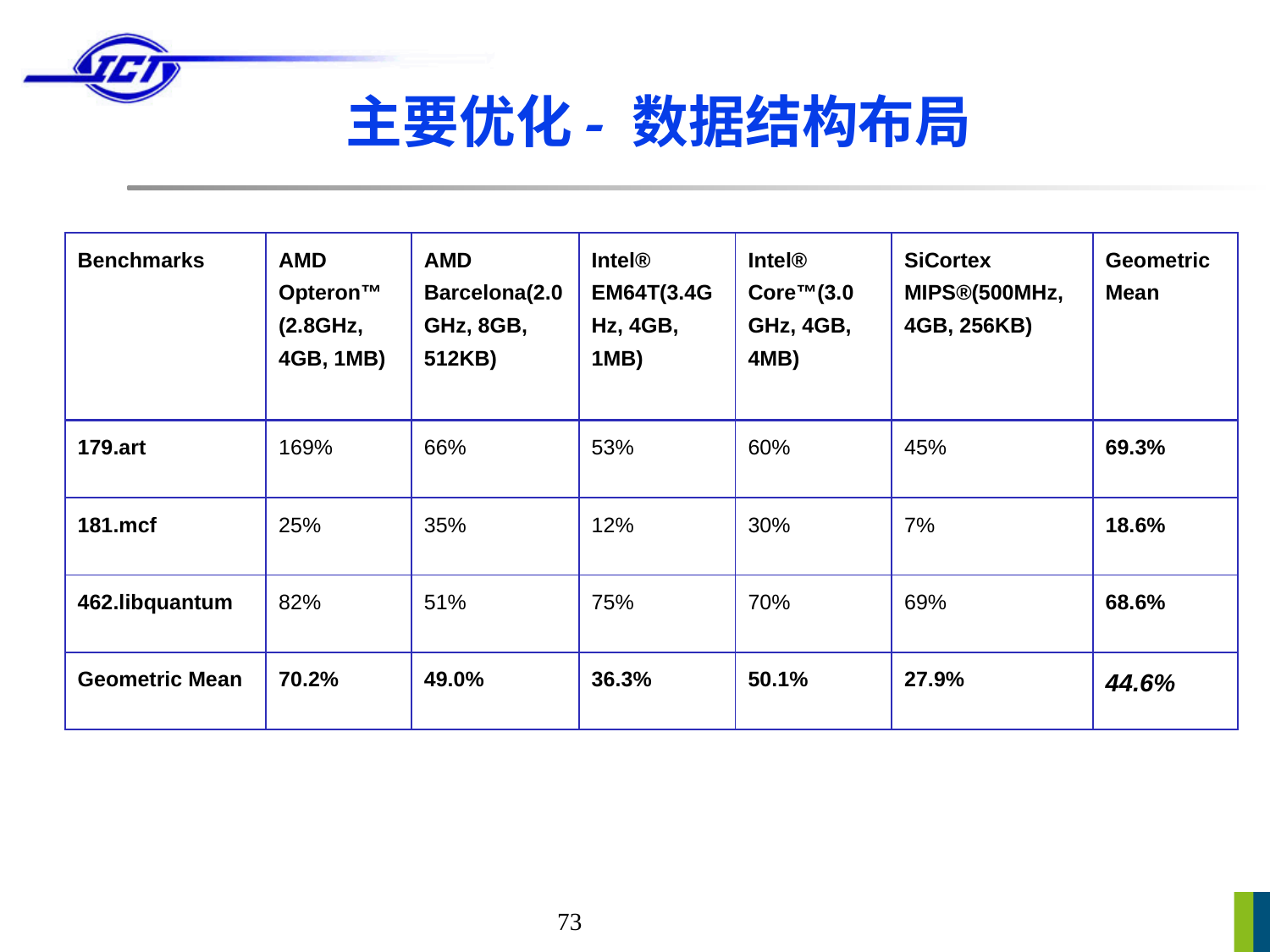

# 主要优化- 数据结构布局
| Benchmarks | AMD Opteron™ (2.8GHz, 4GB, 1MB) | AMD Barcelona(2.0GHz, 8GB, 512KB) | Intel® EM64T(3.4GHz, 4GB, 1MB) | Intel® Core™(3.0 GHz, 4GB, 4MB) | SiCortex MIPS®(500MHz, 4GB, 256KB) | Geometric Mean |
| --- | --- | --- | --- | --- | --- | --- |
| 179.art | 169% | 66% | 53% | 60% | 45% | 69.3% |
| 181.mcf | 25% | 35% | 12% | 30% | 7% | 18.6% |
| 462.libquantum | 82% | 51% | 75% | 70% | 69% | 68.6% |
| Geometric Mean | 70.2% | 49.0% | 36.3% | 50.1% | 27.9% | 44.6% |